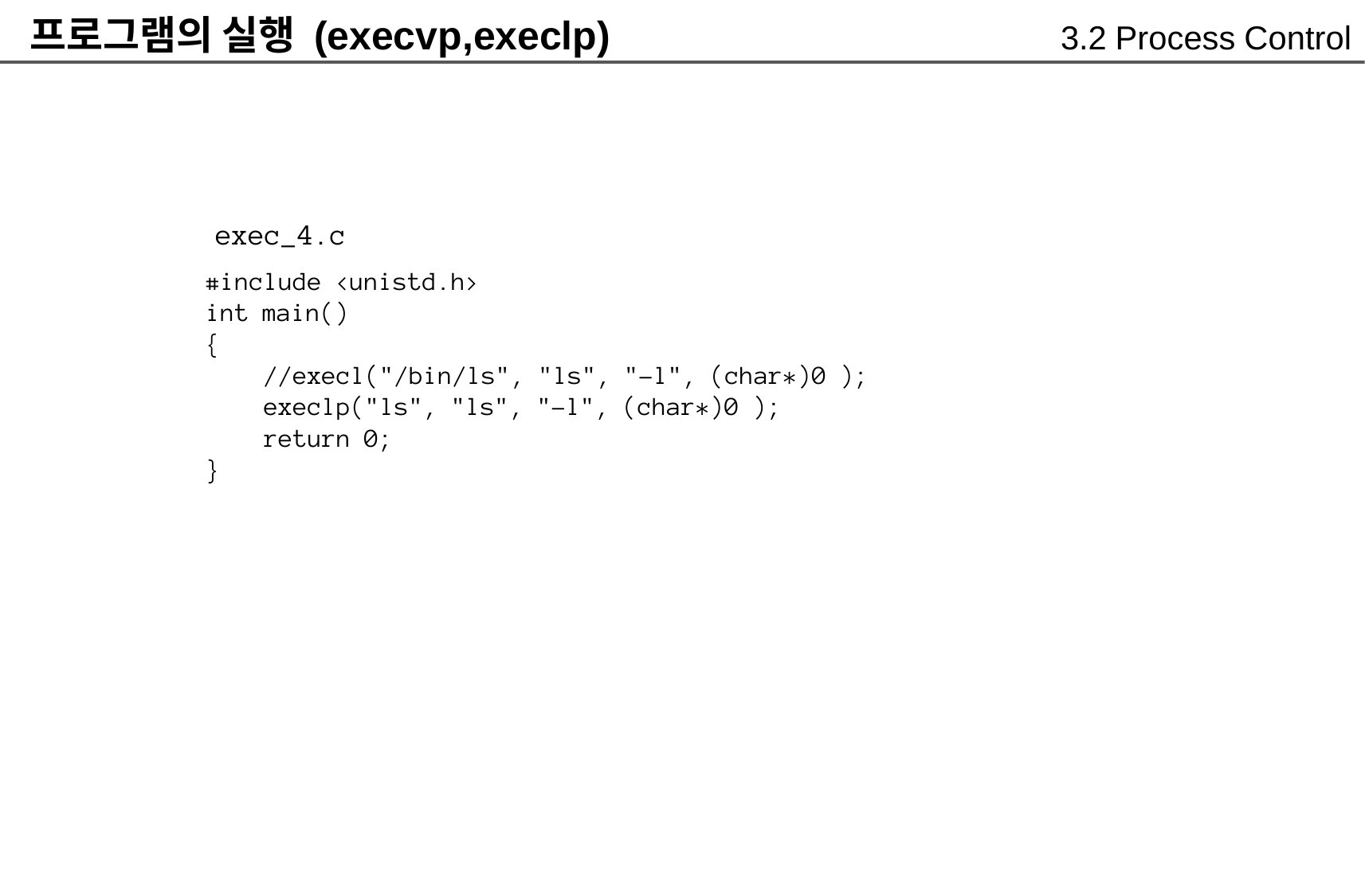

프로그램의 실행 (execvp,execlp)
3.2 Process Control

	exec_4.c

#include  <unistd.h>
int  main()
{
		//execl("/bin/ls",  "ls",  "-l",  (char*)0  );
		execlp("ls",  "ls",  "-l",  (char*)0  );
		return  0;
}